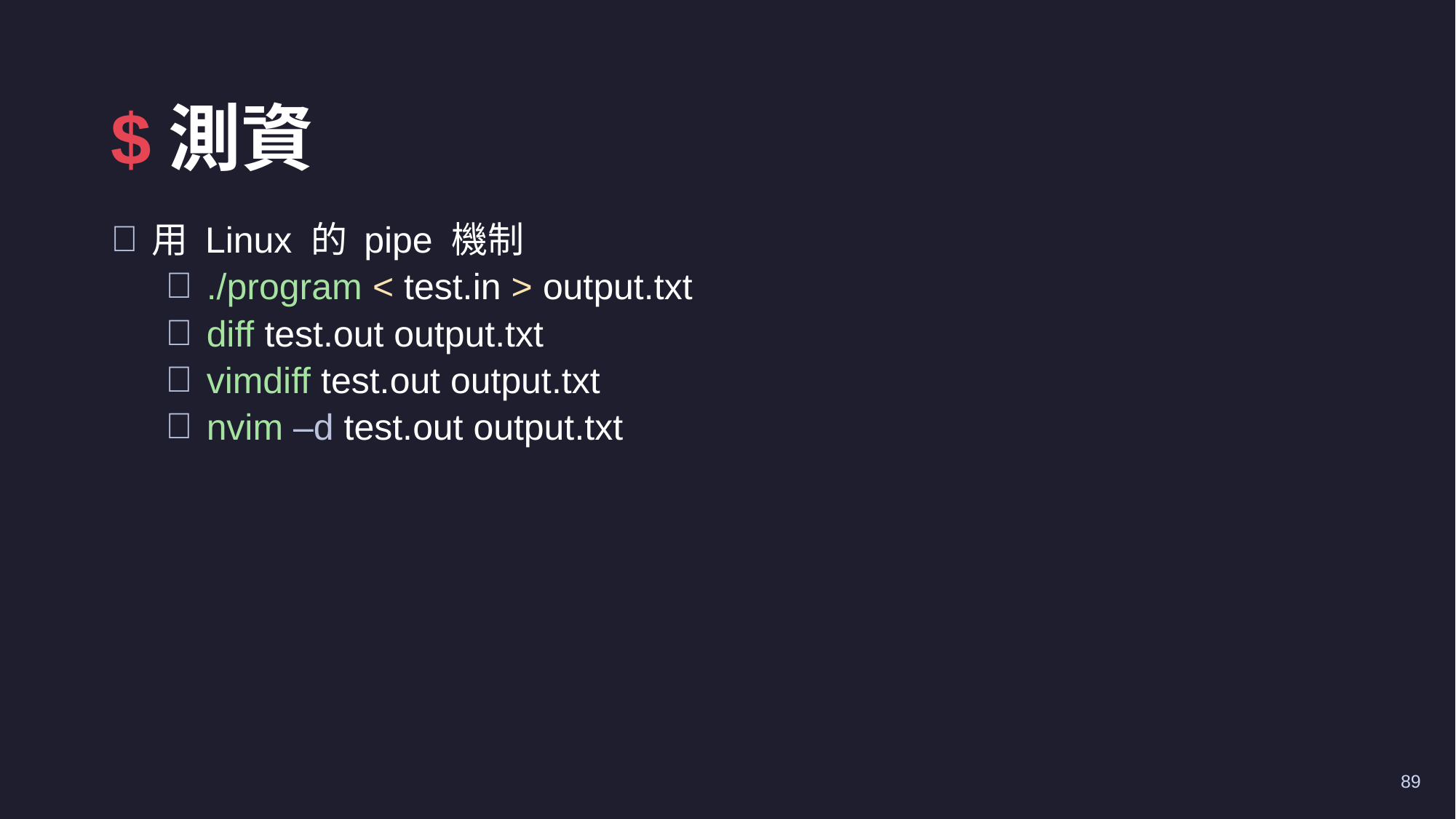

# $測資
用 Linux 的 pipe 機制
./program < test.in > output.txt
diff test.out output.txt
vimdiff test.out output.txt
nvim –d test.out output.txt
89